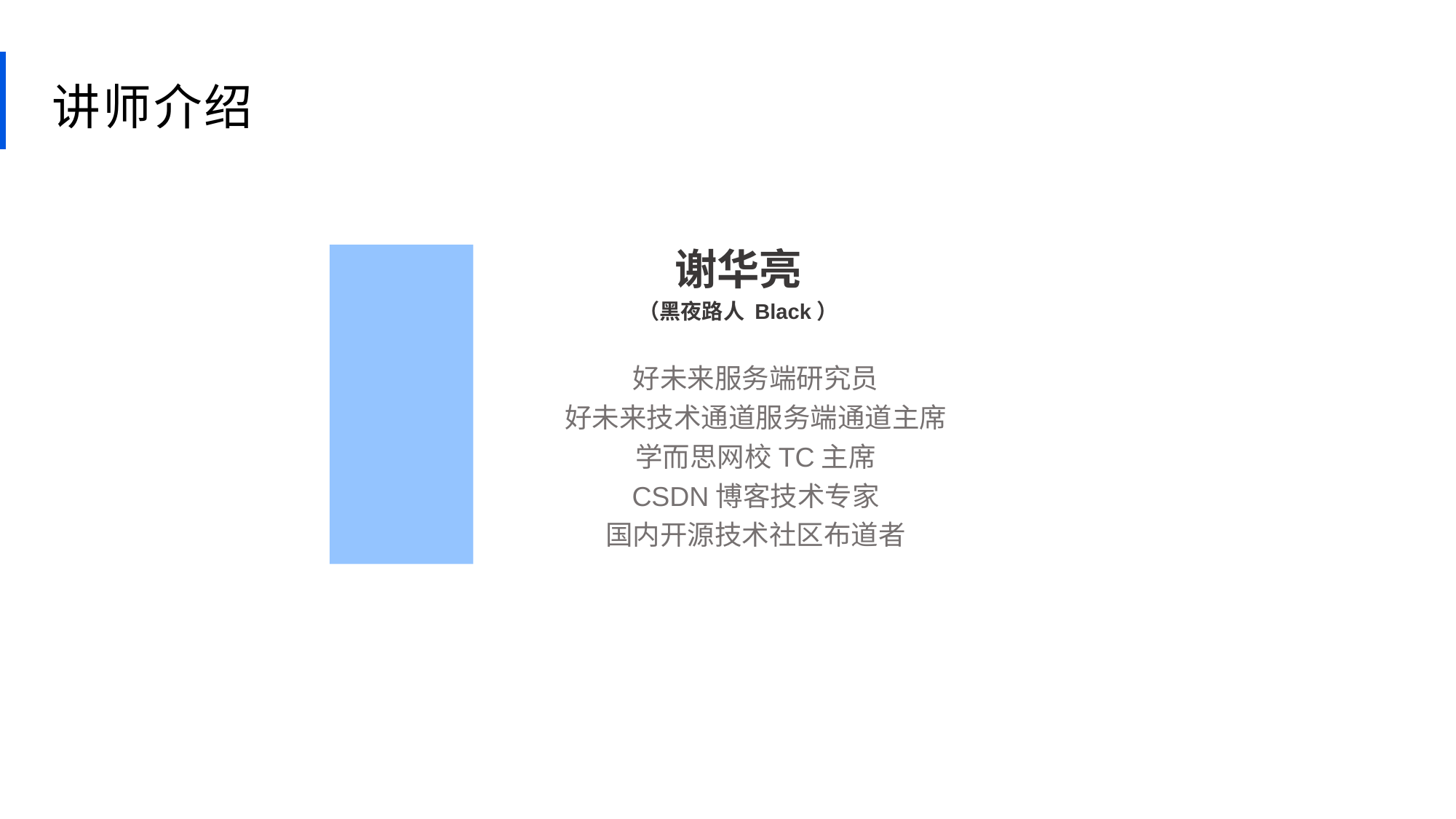

讲师介绍
谢华亮
（黑夜路人 Black）

好未来服务端研究员
好未来技术通道服务端通道主席
学而思网校TC主席
CSDN博客技术专家
国内开源技术社区布道者